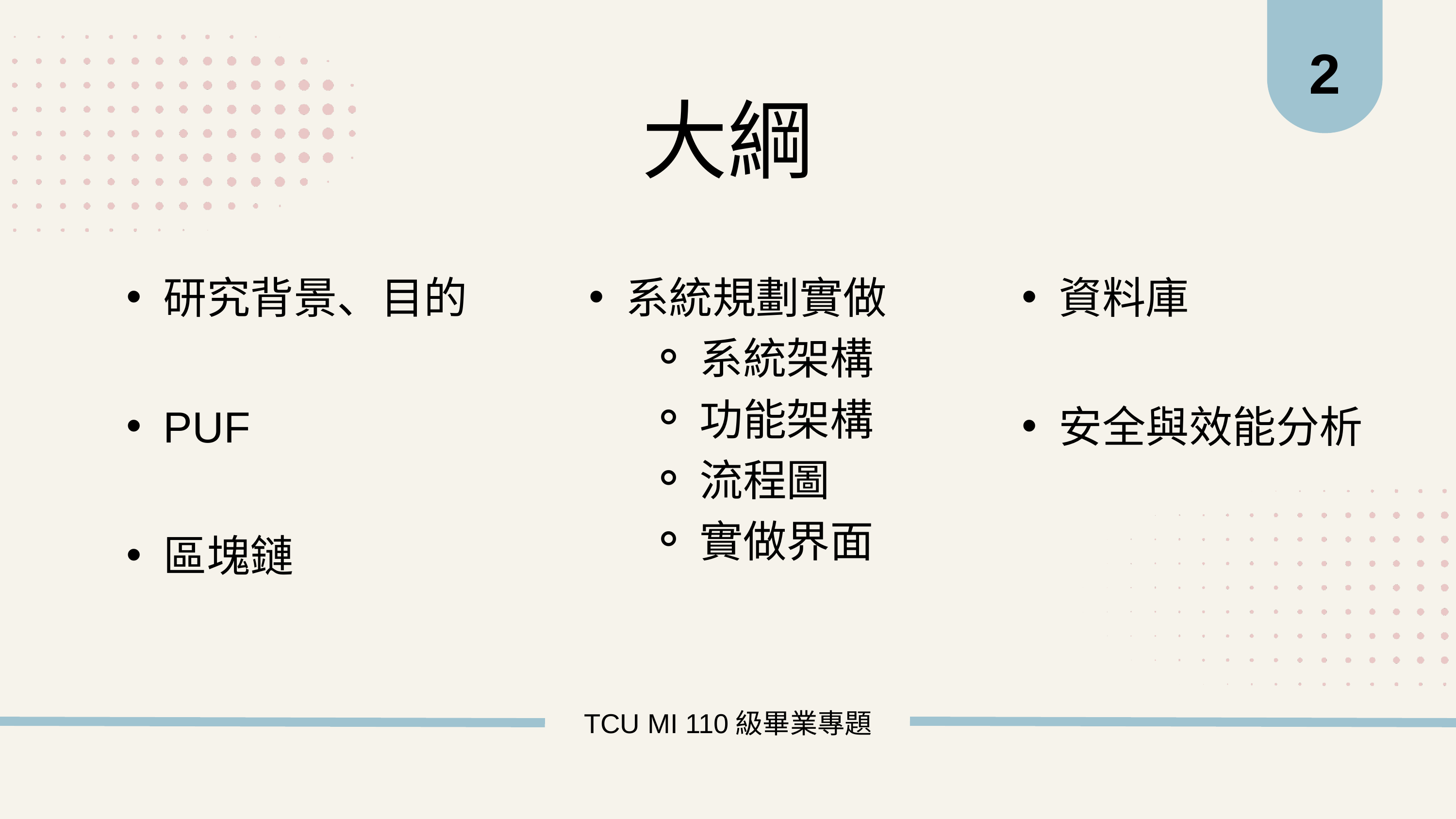

2

大綱
研究背景、目的
系統規劃實做
系統架構
功能架構
流程圖
實做界面
資料庫
PUF
安全與效能分析

區塊鏈
TCU MI 110級畢業專題